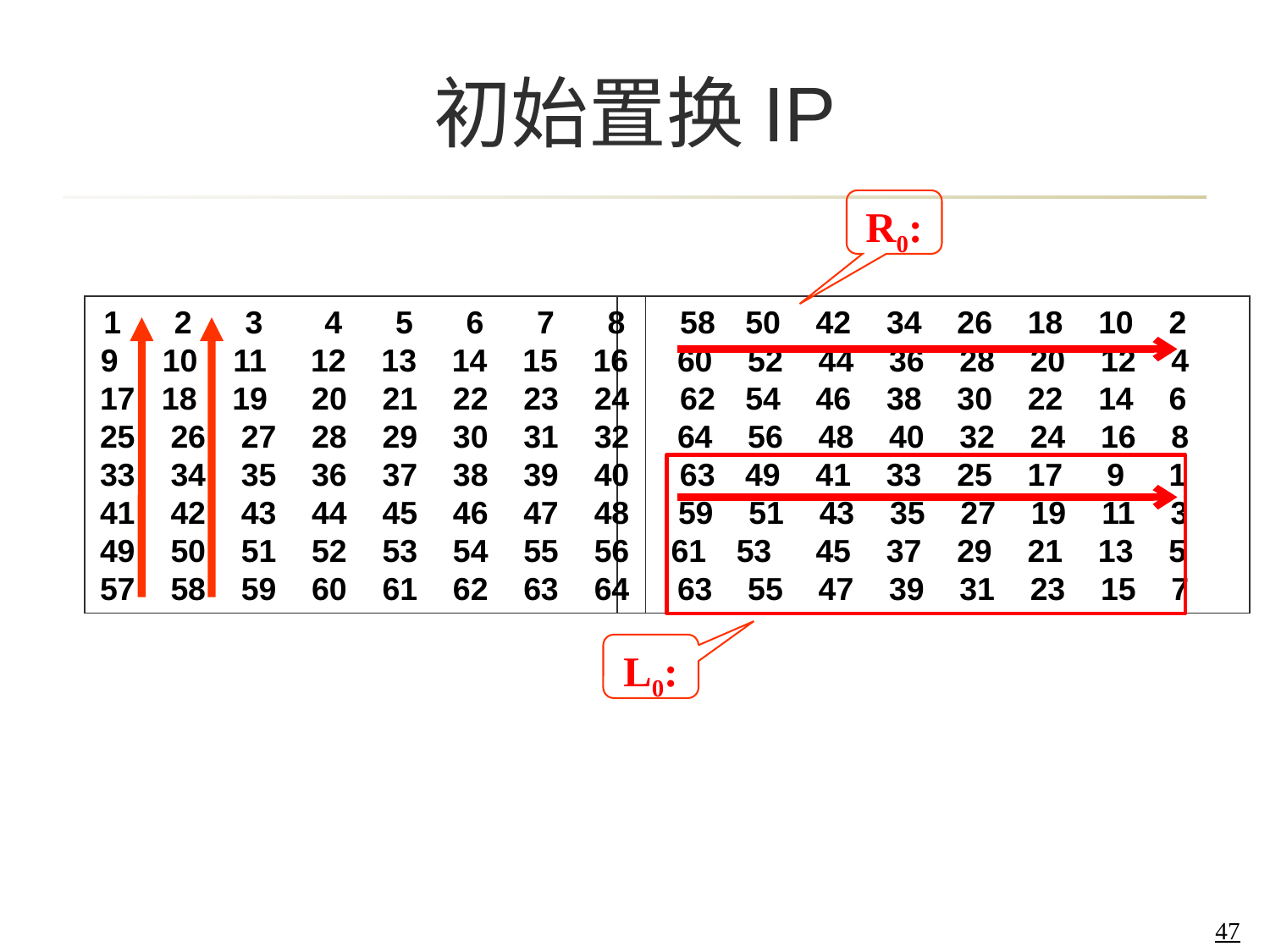

# 初始置换IP
R0:
1      2      3       4      5      6      7      8
9     10    11     12    13    14    15    16
17   18    19     20    21    22    23    24
25    26    27    28    29    30    31    32
33    34    35    36    37    38    39    40
41    42    43    44    45    46    47    48
49    50    51    52    53    54    55    56
57    58    59    60    61    62    63    64
  50    42    34    26    18    10    2
60    52    44    36    28    20    12    4
  54    46    38    30    22    14    6
64    56    48    40    32    24    16    8
  49    41    33    25    17     9     1
59    51    43    35    27    19    11    3
  53     45    37    29    21    13    5
63    55    47    39    31    23    15    7

L0: